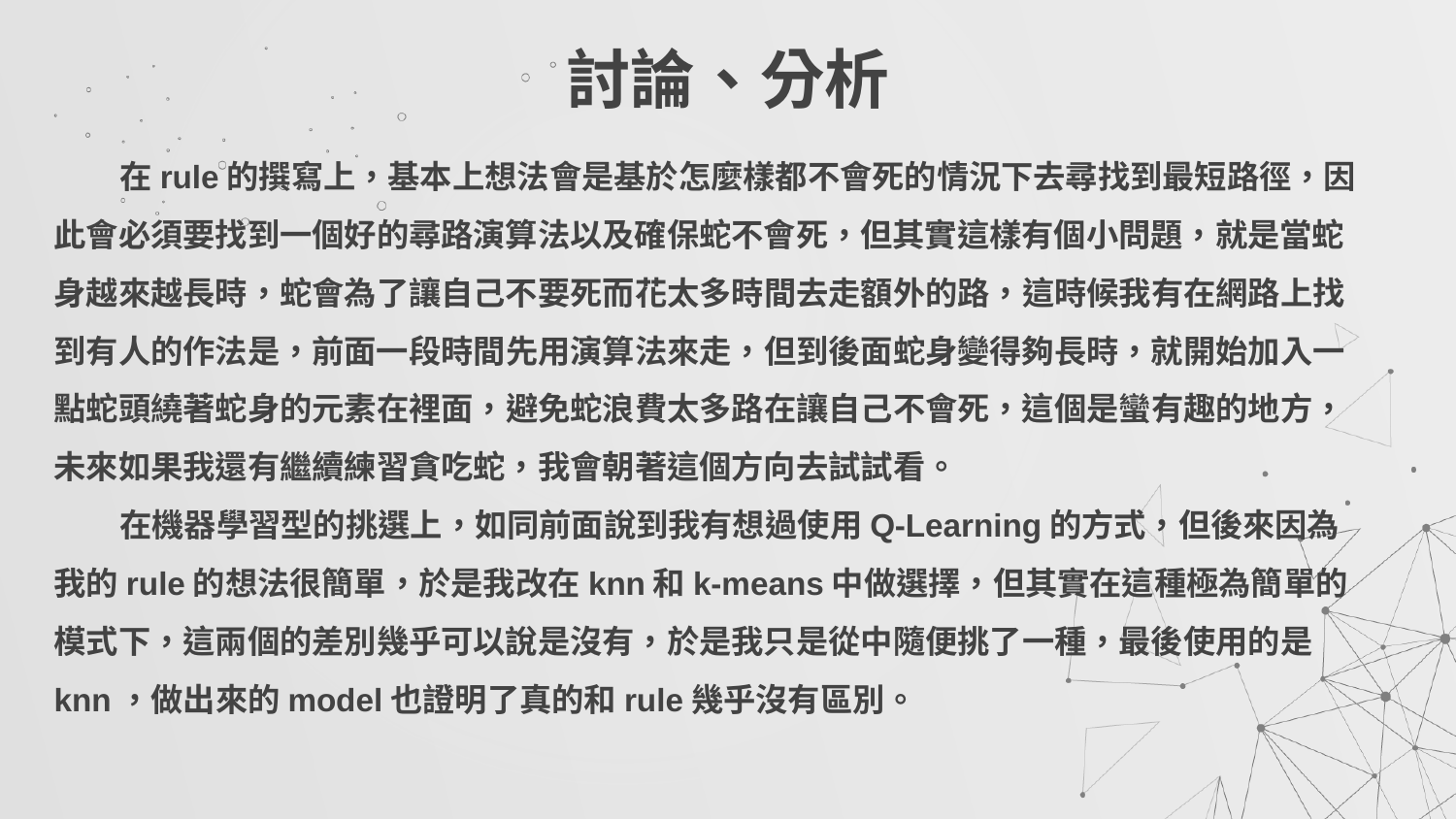

# 討論、分析
        在rule的撰寫上，基本上想法會是基於怎麼樣都不會死的情況下去尋找到最短路徑，因此會必須要找到一個好的尋路演算法以及確保蛇不會死，但其實這樣有個小問題，就是當蛇身越來越長時，蛇會為了讓自己不要死而花太多時間去走額外的路，這時候我有在網路上找到有人的作法是，前面一段時間先用演算法來走，但到後面蛇身變得夠長時，就開始加入一點蛇頭繞著蛇身的元素在裡面，避免蛇浪費太多路在讓自己不會死，這個是蠻有趣的地方，未來如果我還有繼續練習貪吃蛇，我會朝著這個方向去試試看。
        在機器學習型的挑選上，如同前面說到我有想過使用Q-Learning的方式，但後來因為我的rule的想法很簡單，於是我改在knn和k-means中做選擇，但其實在這種極為簡單的模式下，這兩個的差別幾乎可以說是沒有，於是我只是從中隨便挑了一種，最後使用的是knn，做出來的model也證明了真的和rule幾乎沒有區別。